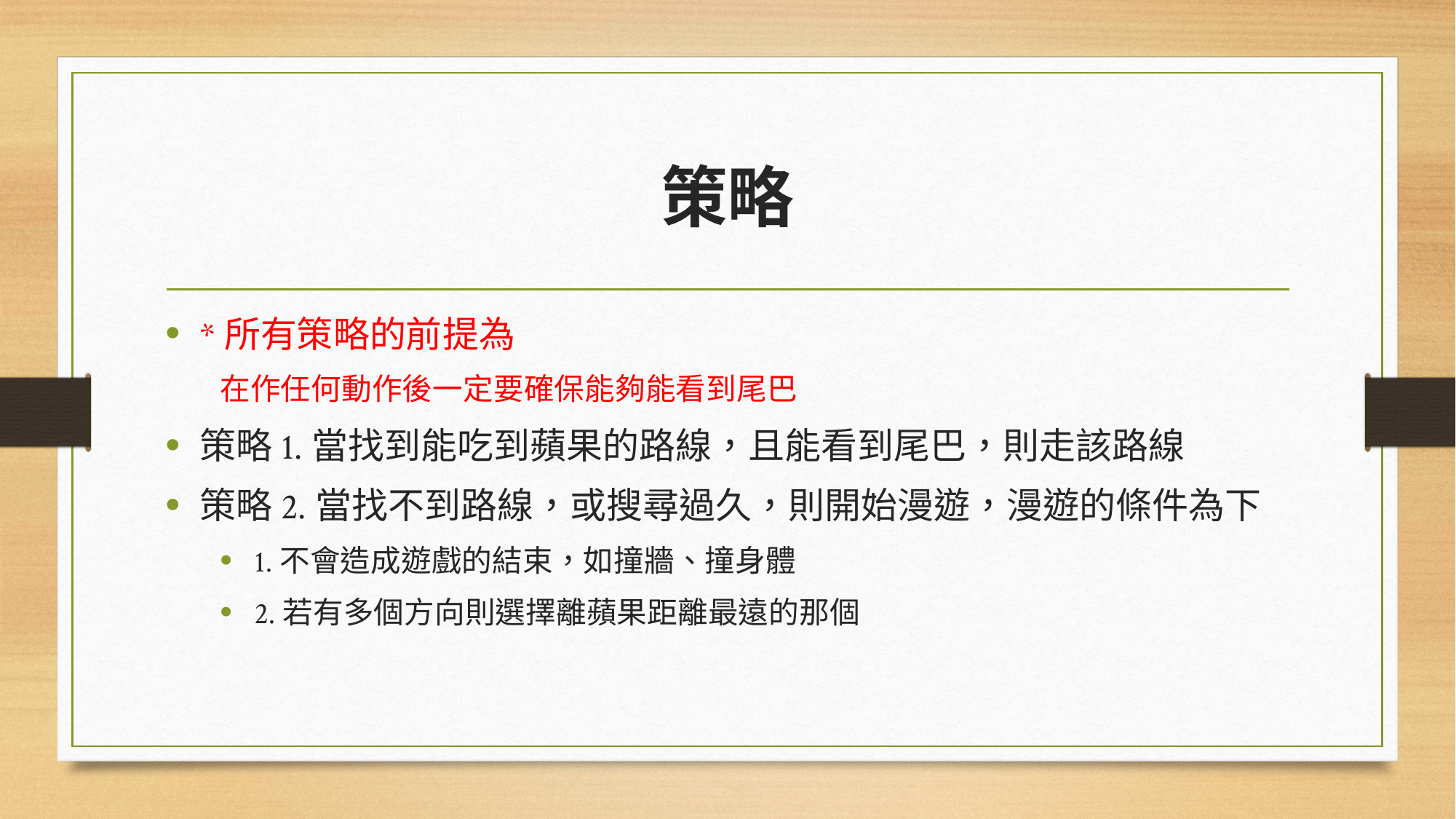

# 策略
*所有策略的前提為
在作任何動作後一定要確保能夠能看到尾巴
策略1.當找到能吃到蘋果的路線，且能看到尾巴，則走該路線
策略2.當找不到路線，或搜尋過久，則開始漫遊，漫遊的條件為下
1.不會造成遊戲的結束，如撞牆、撞身體
2.若有多個方向則選擇離蘋果距離最遠的那個